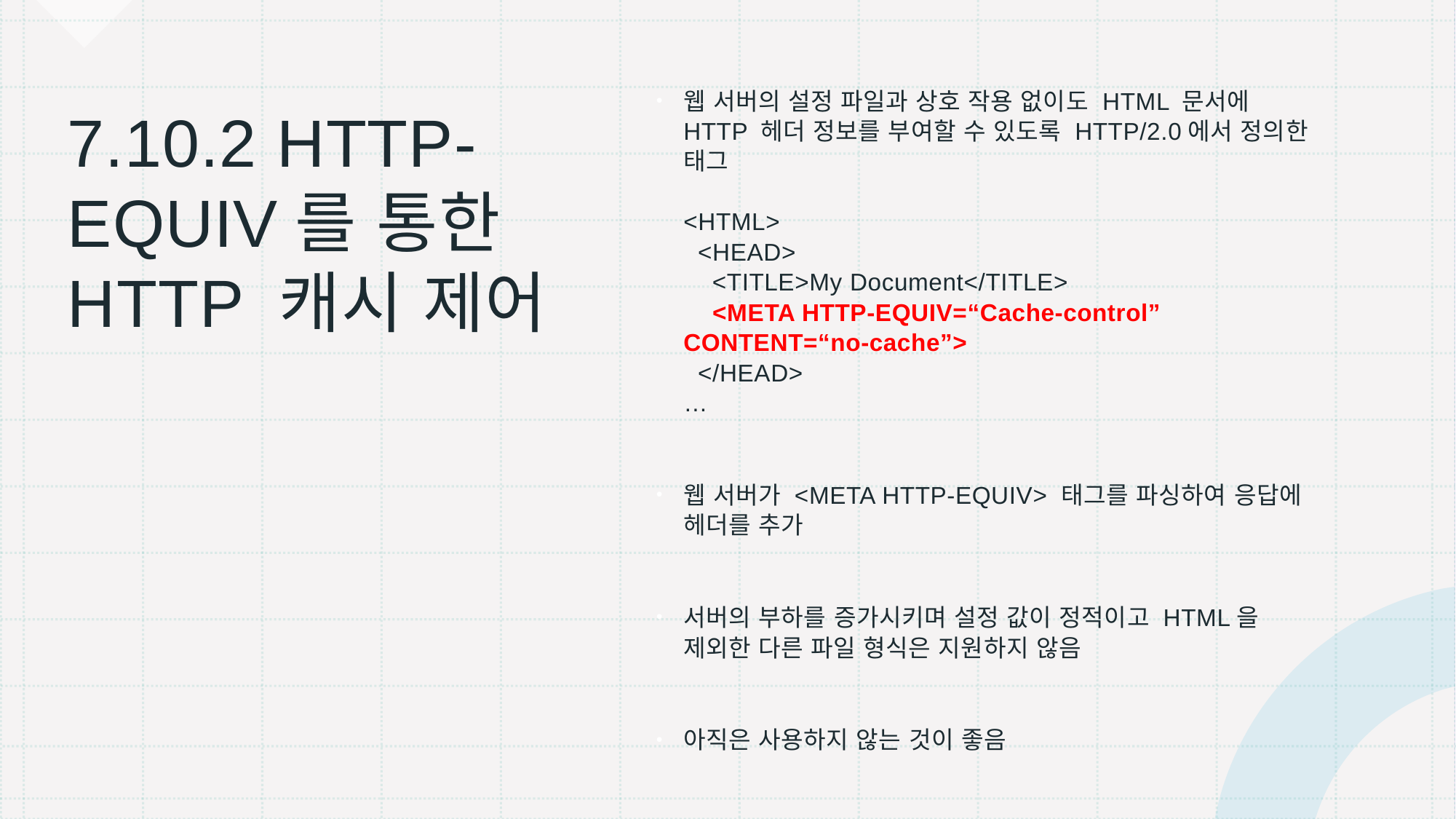

웹 서버의 설정 파일과 상호 작용 없이도 HTML 문서에 HTTP 헤더 정보를 부여할 수 있도록 HTTP/2.0에서 정의한 태그
<HTML>
  <HEAD>
    <TITLE>My Document</TITLE>
    <META HTTP-EQUIV=“Cache-control” CONTENT=“no-cache”>
  </HEAD>
…

웹 서버가 <META HTTP-EQUIV> 태그를 파싱하여 응답에 헤더를 추가

서버의 부하를 증가시키며 설정 값이 정적이고 HTML을 제외한 다른 파일 형식은 지원하지 않음

아직은 사용하지 않는 것이 좋음
# 7.10.2 HTTP-EQUIV를 통한 HTTP 캐시 제어